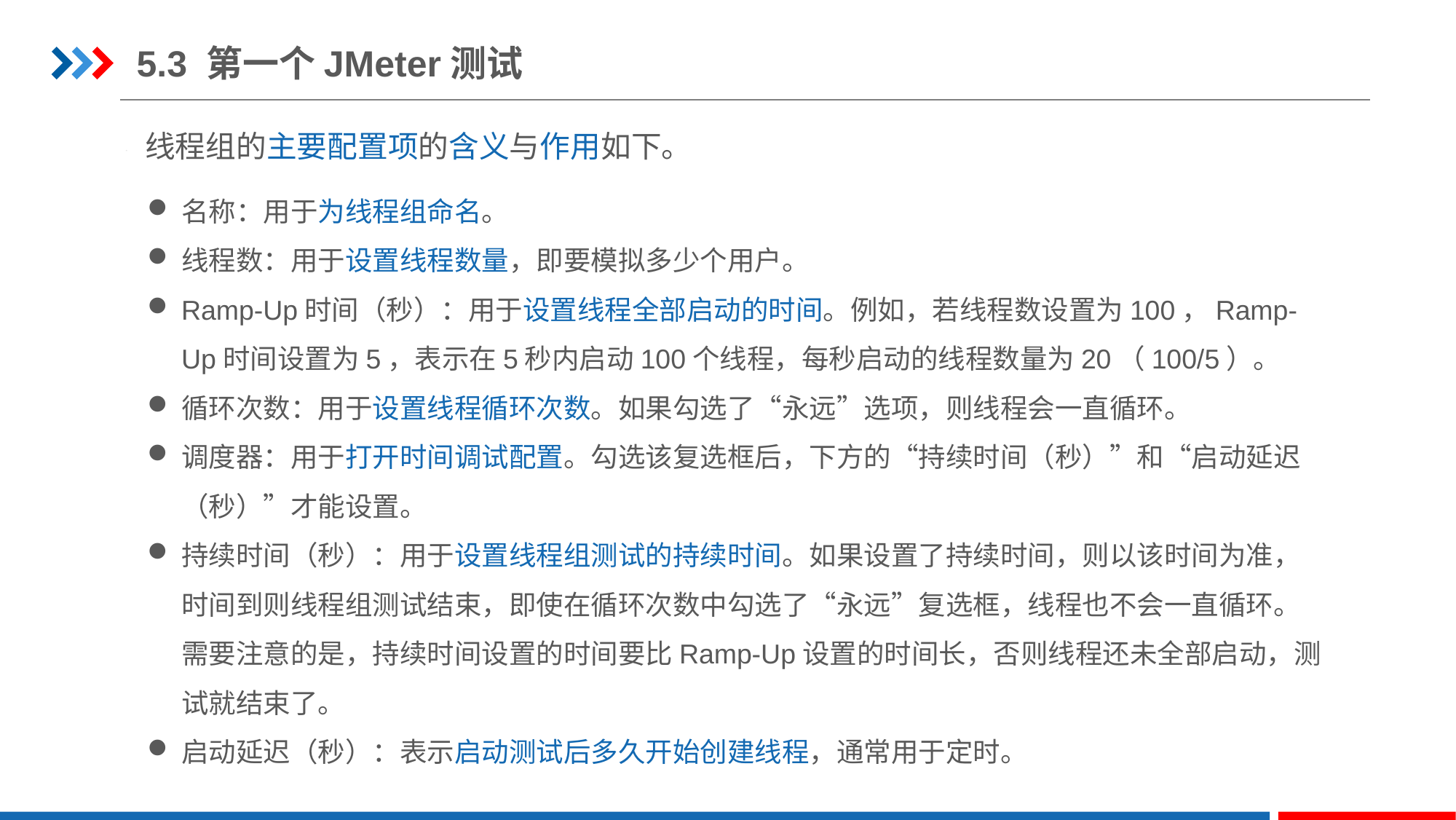

5.3 第一个JMeter测试
线程组的主要配置项的含义与作用如下。
STEP  02
名称：用于为线程组命名。
线程数：用于设置线程数量，即要模拟多少个用户。
Ramp-Up时间（秒）：用于设置线程全部启动的时间。例如，若线程数设置为100，Ramp-Up时间设置为5，表示在5秒内启动100个线程，每秒启动的线程数量为20（100/5）。
循环次数：用于设置线程循环次数。如果勾选了“永远”选项，则线程会一直循环。
调度器：用于打开时间调试配置。勾选该复选框后，下方的“持续时间（秒）”和“启动延迟（秒）”才能设置。
持续时间（秒）：用于设置线程组测试的持续时间。如果设置了持续时间，则以该时间为准，时间到则线程组测试结束，即使在循环次数中勾选了“永远”复选框，线程也不会一直循环。需要注意的是，持续时间设置的时间要比Ramp-Up设置的时间长，否则线程还未全部启动，测试就结束了。
启动延迟（秒）：表示启动测试后多久开始创建线程，通常用于定时。